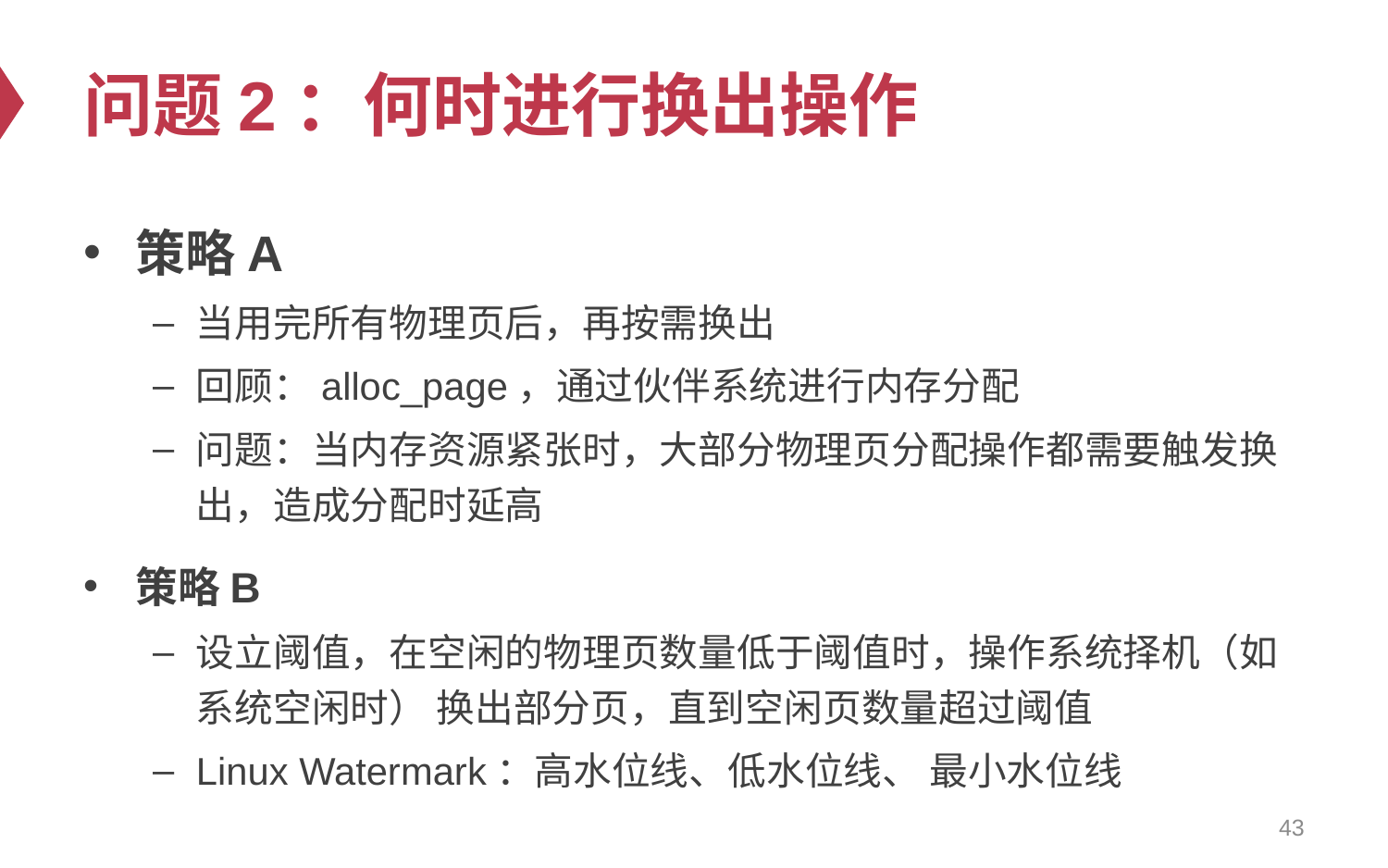

# 问题2：何时进行换出操作
策略A
当用完所有物理页后，再按需换出
回顾：alloc_page，通过伙伴系统进行内存分配
问题：当内存资源紧张时，大部分物理页分配操作都需要触发换出，造成分配时延高
策略B
设立阈值，在空闲的物理页数量低于阈值时，操作系统择机（如系统空闲时） 换出部分页，直到空闲页数量超过阈值
Linux Watermark：高水位线、低水位线、 最小水位线
43